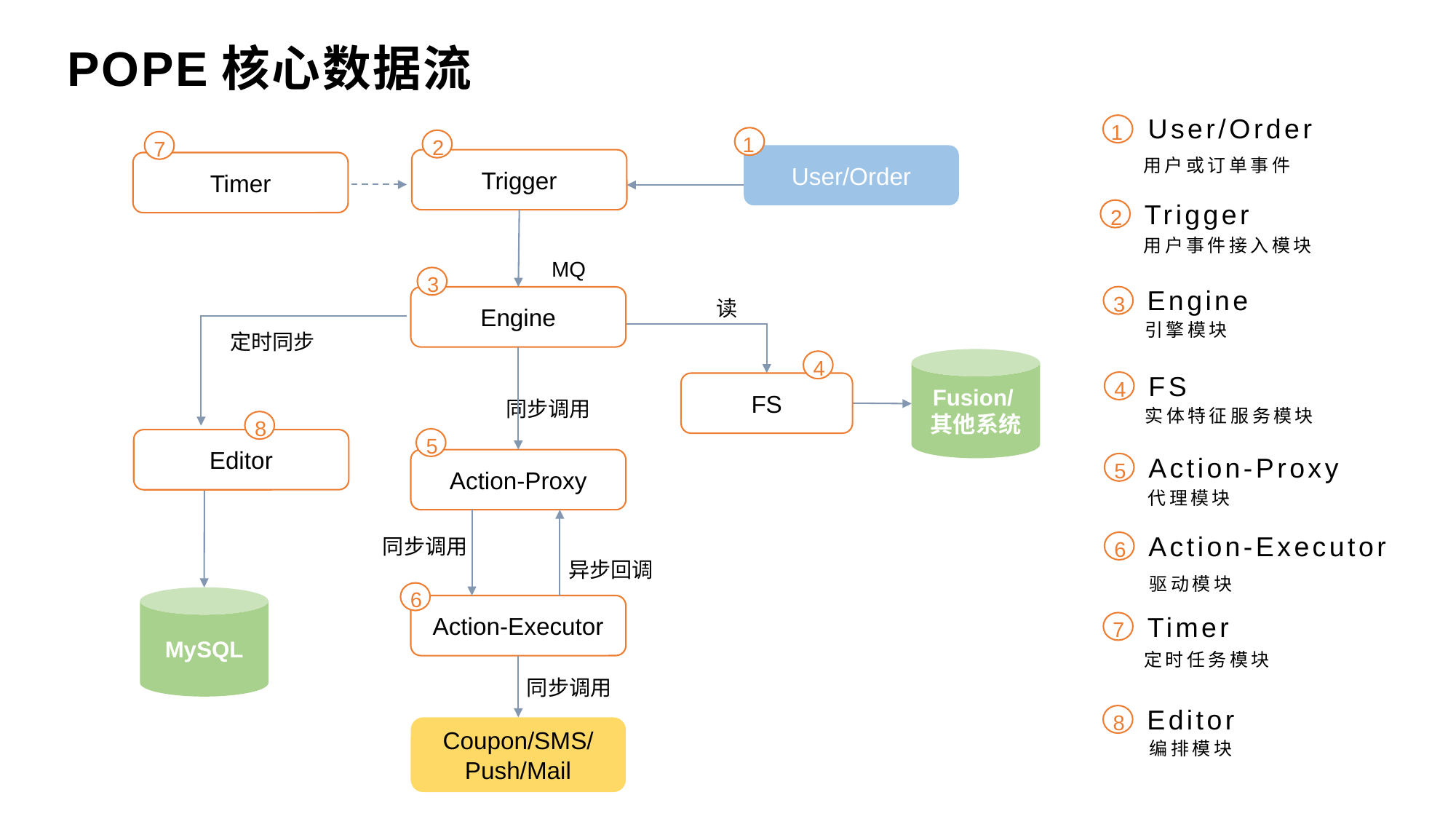

POPE核心数据流
User/Order
1

1

2

7

用户或订单事件
User/Order
Trigger
Timer
Trigger
2

用户事件接入模块
MQ
3

Engine
3

Engine
读
引擎模块
定时同步
Fusion/其他系统
4

FS
4

FS
同步调用
实体特征服务模块
8

5

Editor
Action-Proxy
Action-Proxy
5

代理模块
Action-Executor
同步调用
6

异步回调
驱动模块
6

MySQL
Action-Executor
Timer
7

定时任务模块
同步调用
Editor
8

Coupon/SMS/
Push/Mail
编排模块